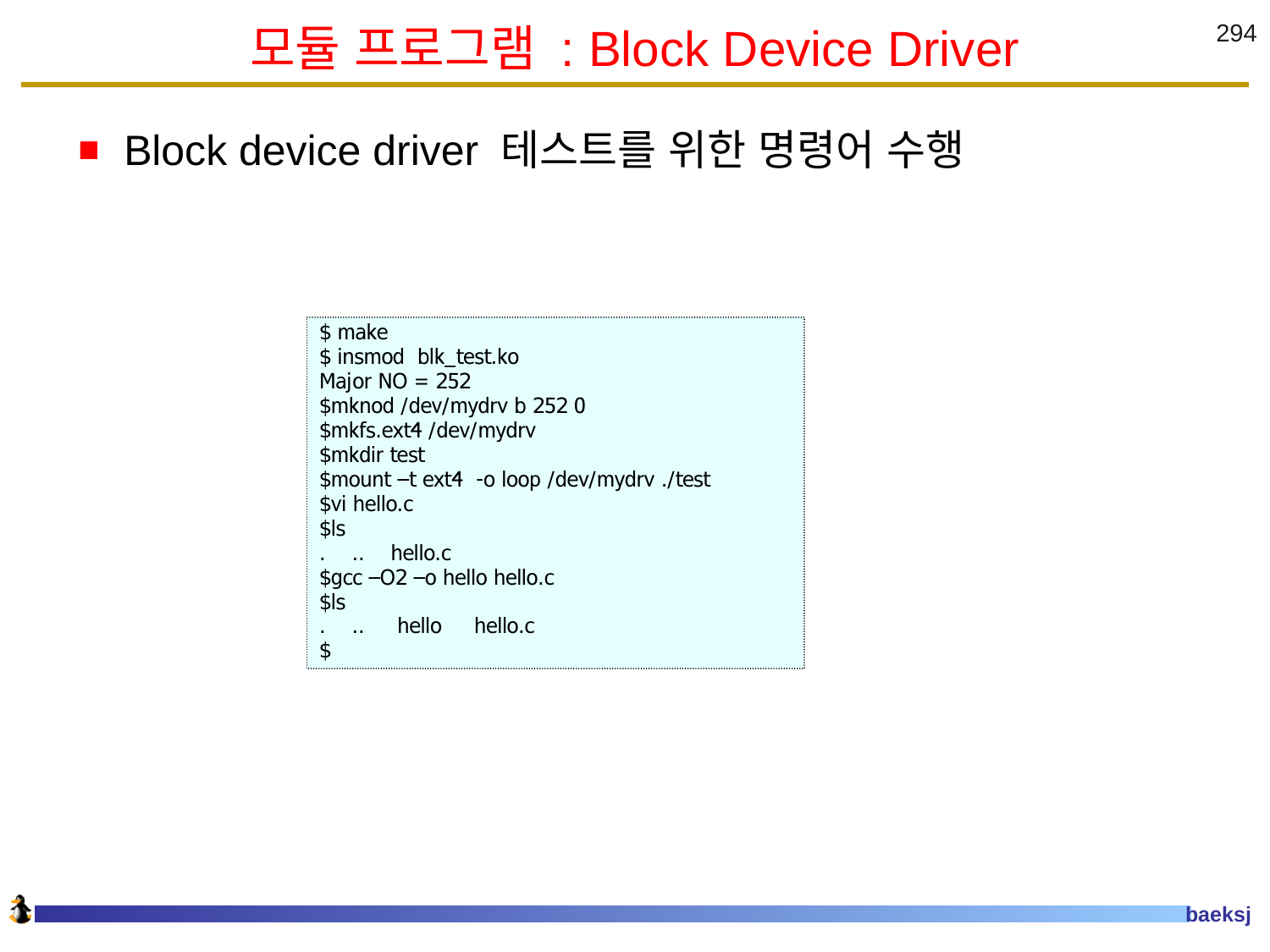

# 모듈 프로그램 : Block Device Driver
294
Block device driver 테스트를 위한 명령어 수행
$ make
$ insmod  blk_test.ko
Major NO = 252
$mknod /dev/mydrv b 252 0
$mkfs.ext4 /dev/mydrv
$mkdir test
$mount –t ext4  -o loop /dev/mydrv ./test
$vi hello.c
$ls
.    ..    hello.c
$gcc –O2 –o hello hello.c
$ls
.    ..     hello     hello.c
$